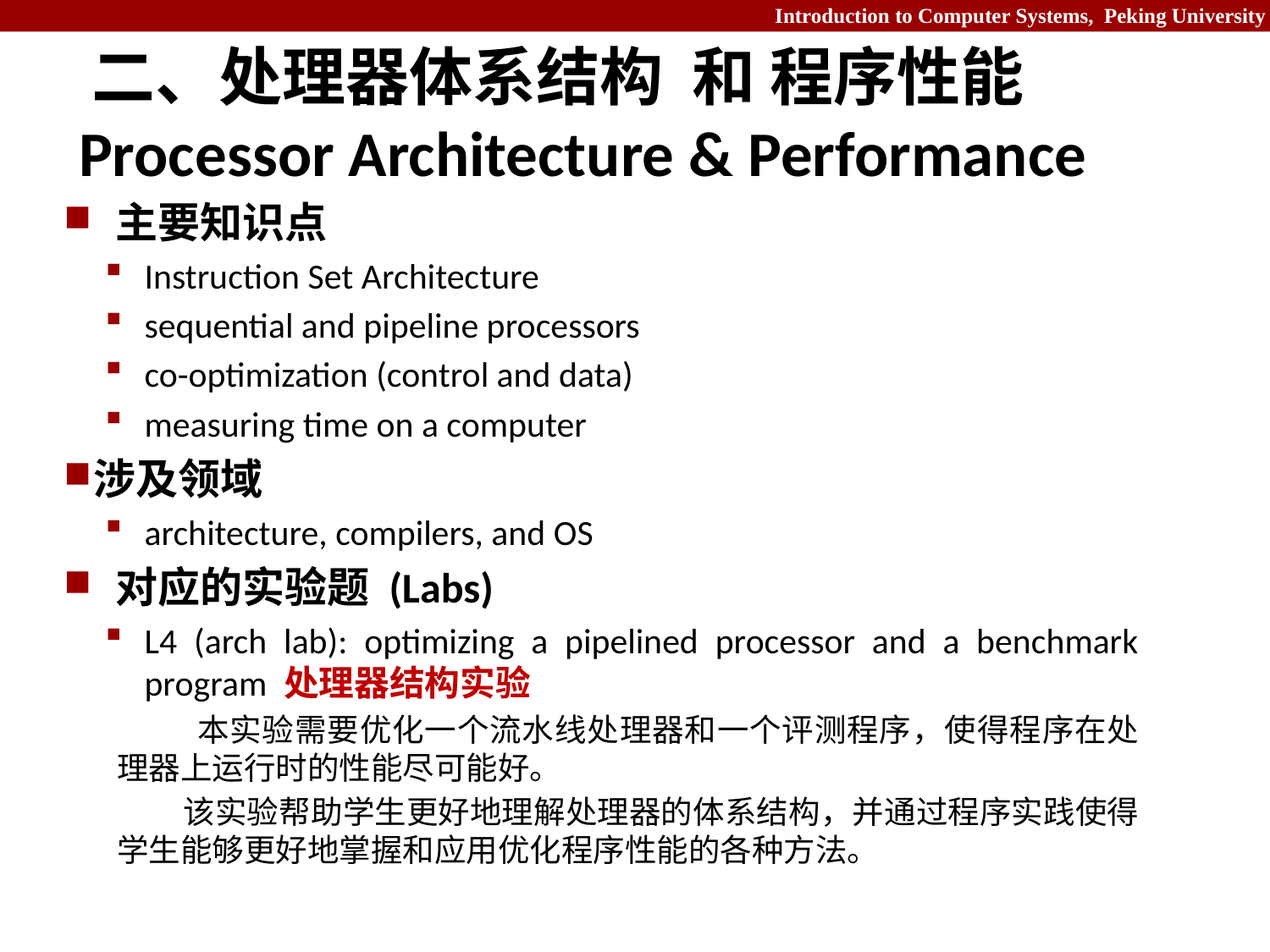

# 二、处理器体系结构  和 程序性能 Processor Architecture & Performance
主要知识点
Instruction Set Architecture
sequential and pipeline processors
co-optimization (control and data)
measuring time on a computer
涉及领域
architecture, compilers, and OS
对应的实验题 (Labs)
L4 (arch lab): optimizing a pipelined processor and a benchmark program 处理器结构实验
         本实验需要优化一个流水线处理器和一个评测程序，使得程序在处理器上运行时的性能尽可能好。
        该实验帮助学生更好地理解处理器的体系结构，并通过程序实践使得学生能够更好地掌握和应用优化程序性能的各种方法。